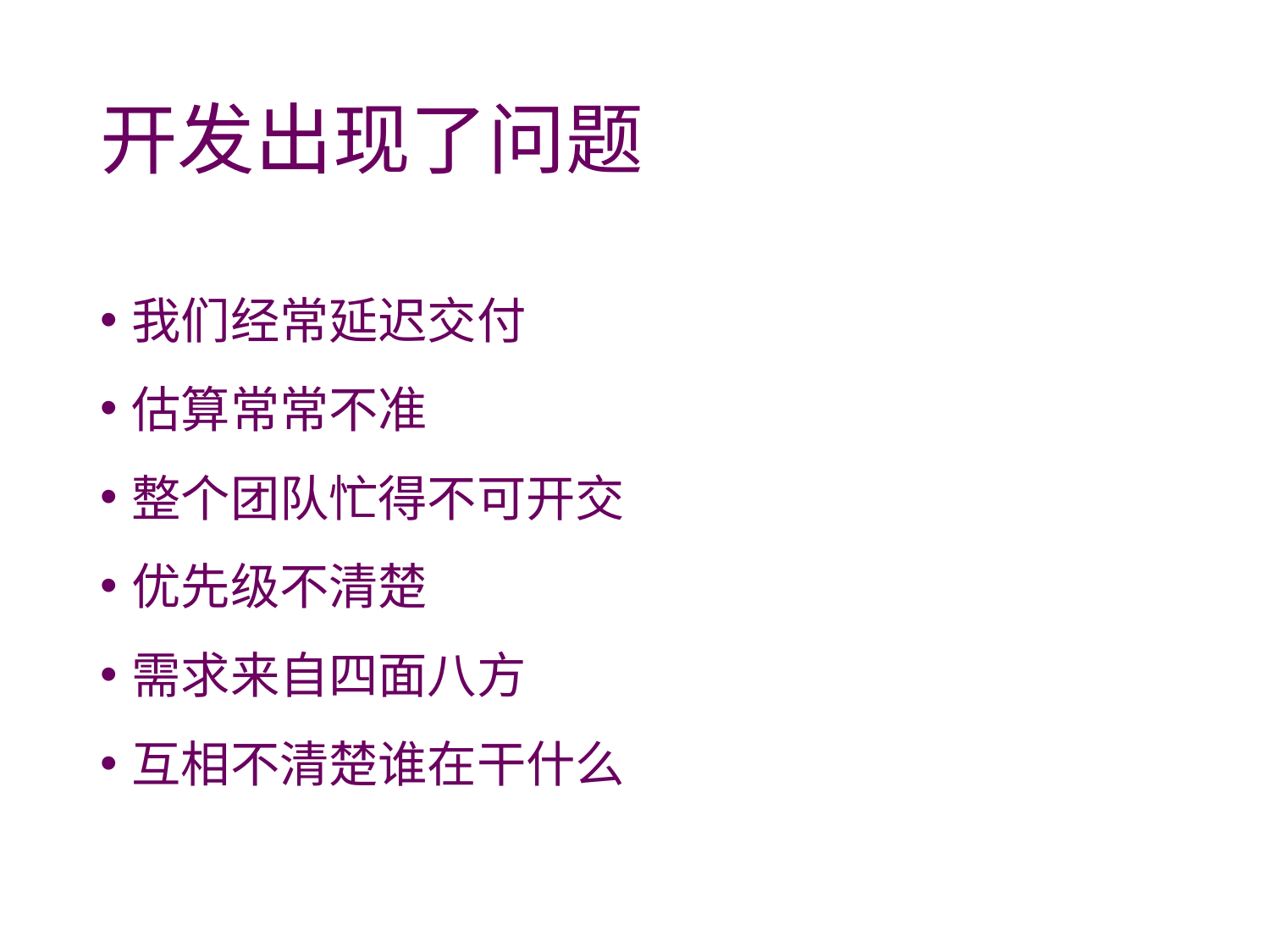

# 开发出现了问题
我们经常延迟交付
估算常常不准
整个团队忙得不可开交
优先级不清楚
需求来自四面八方
互相不清楚谁在干什么